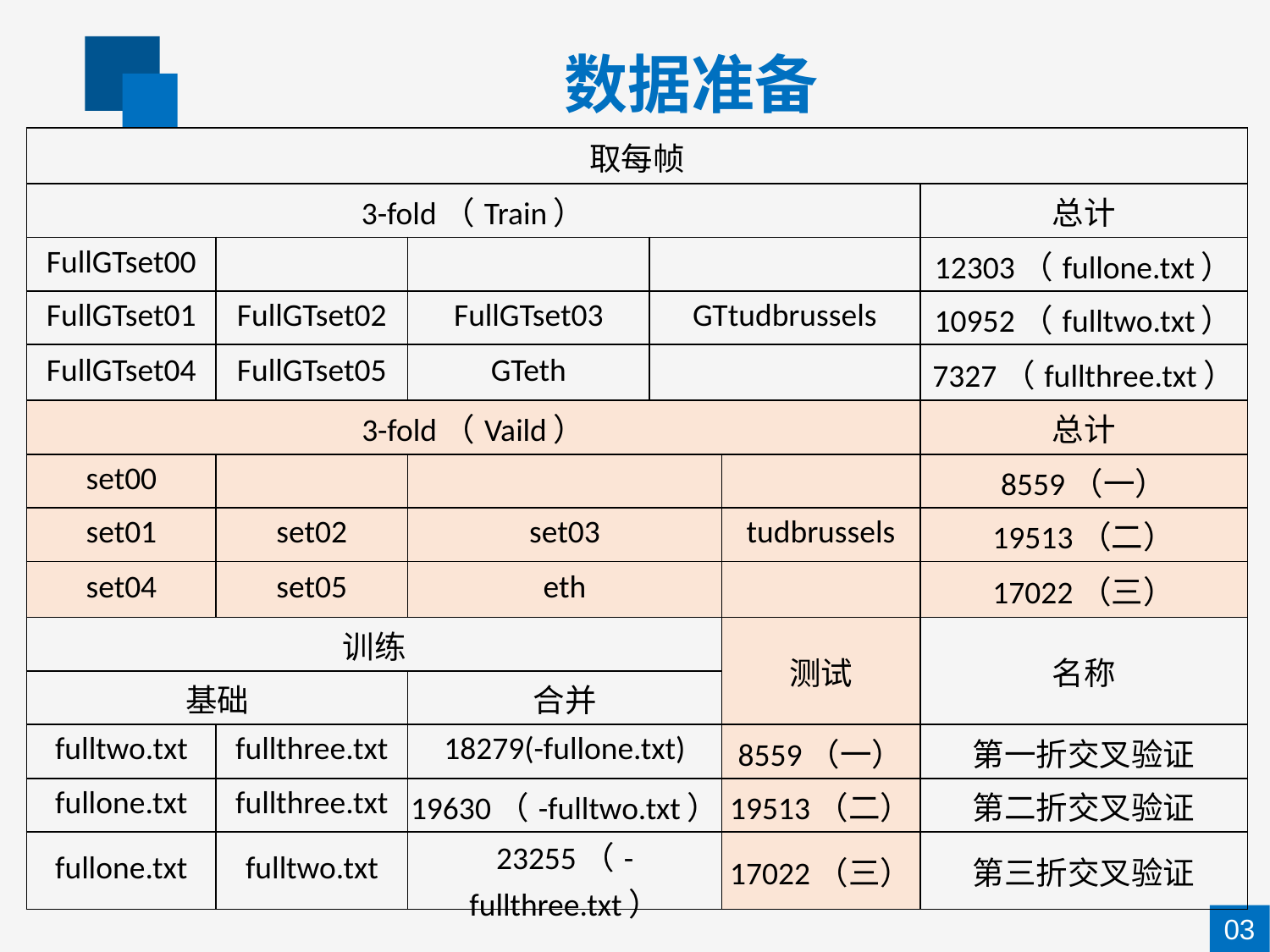

数据准备
| 取每帧 |  |  |  |  |  |
| --- | --- | --- | --- | --- | --- |
| 3-fold（Train） |  |  |  |  | 总计 |
| FullGTset00 |  |  |  |  | 12303（fullone.txt） |
| FullGTset01 | FullGTset02 | FullGTset03 | GTtudbrussels |  | 10952（fulltwo.txt） |
| FullGTset04 | FullGTset05 | GTeth |  |  | 7327（fullthree.txt） |
| 3-fold（Vaild） |  |  |  |  | 总计 |
| set00 |  |  |  |  | 8559（一） |
| set01 | set02 | set03 |  | tudbrussels | 19513（二） |
| set04 | set05 | eth |  |  | 17022（三） |
| 训练 |  |  |  | 测试 | 名称 |
| 基础 |  | 合并 |  |  |  |
| fulltwo.txt | fullthree.txt | 18279(-fullone.txt) |  | 8559（一） | 第一折交叉验证 |
| fullone.txt | fullthree.txt | 19630（-fulltwo.txt） |  | 19513（二） | 第二折交叉验证 |
| fullone.txt | fulltwo.txt | 23255（-fullthree.txt） |  | 17022（三） | 第三折交叉验证 |

03